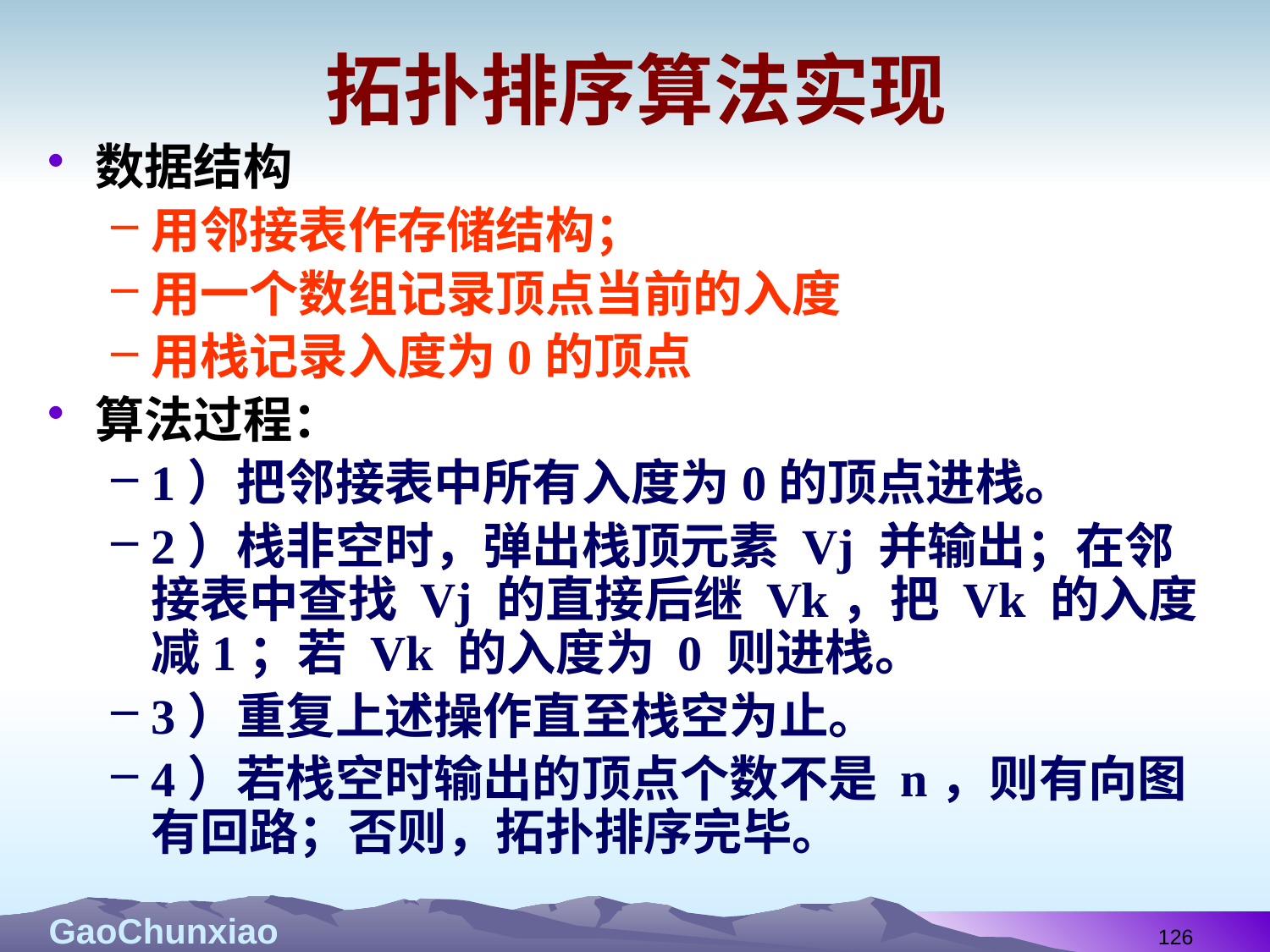

# 拓扑排序算法实现
数据结构
用邻接表作存储结构；
用一个数组记录顶点当前的入度
用栈记录入度为0的顶点
算法过程：
1）把邻接表中所有入度为0的顶点进栈。
2）栈非空时，弹出栈顶元素 Vj 并输出；在邻接表中查找 Vj 的直接后继 Vk，把 Vk 的入度 减1；若 Vk 的入度为 0 则进栈。
3）重复上述操作直至栈空为止。
4）若栈空时输出的顶点个数不是 n，则有向图有回路；否则，拓扑排序完毕。
126